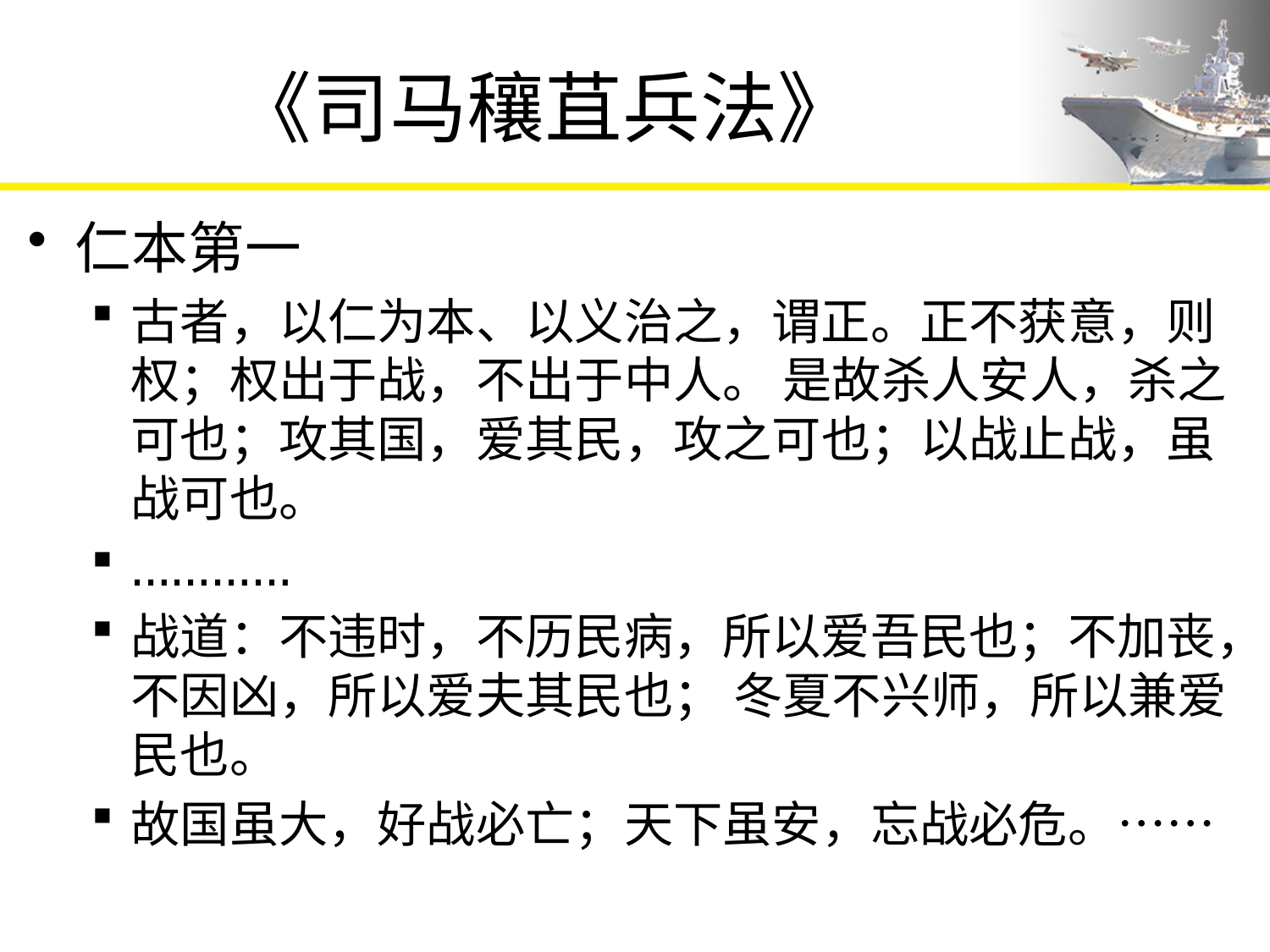

# 《司马穰苴兵法》
仁本第一
古者，以仁为本、以义治之，谓正。正不获意，则权；权出于战，不出于中人。 是故杀人安人，杀之可也；攻其国，爱其民，攻之可也；以战止战，虽战可也。
…………
战道：不违时，不历民病，所以爱吾民也；不加丧，不因凶，所以爱夫其民也； 冬夏不兴师，所以兼爱民也。
故国虽大，好战必亡；天下虽安，忘战必危。……